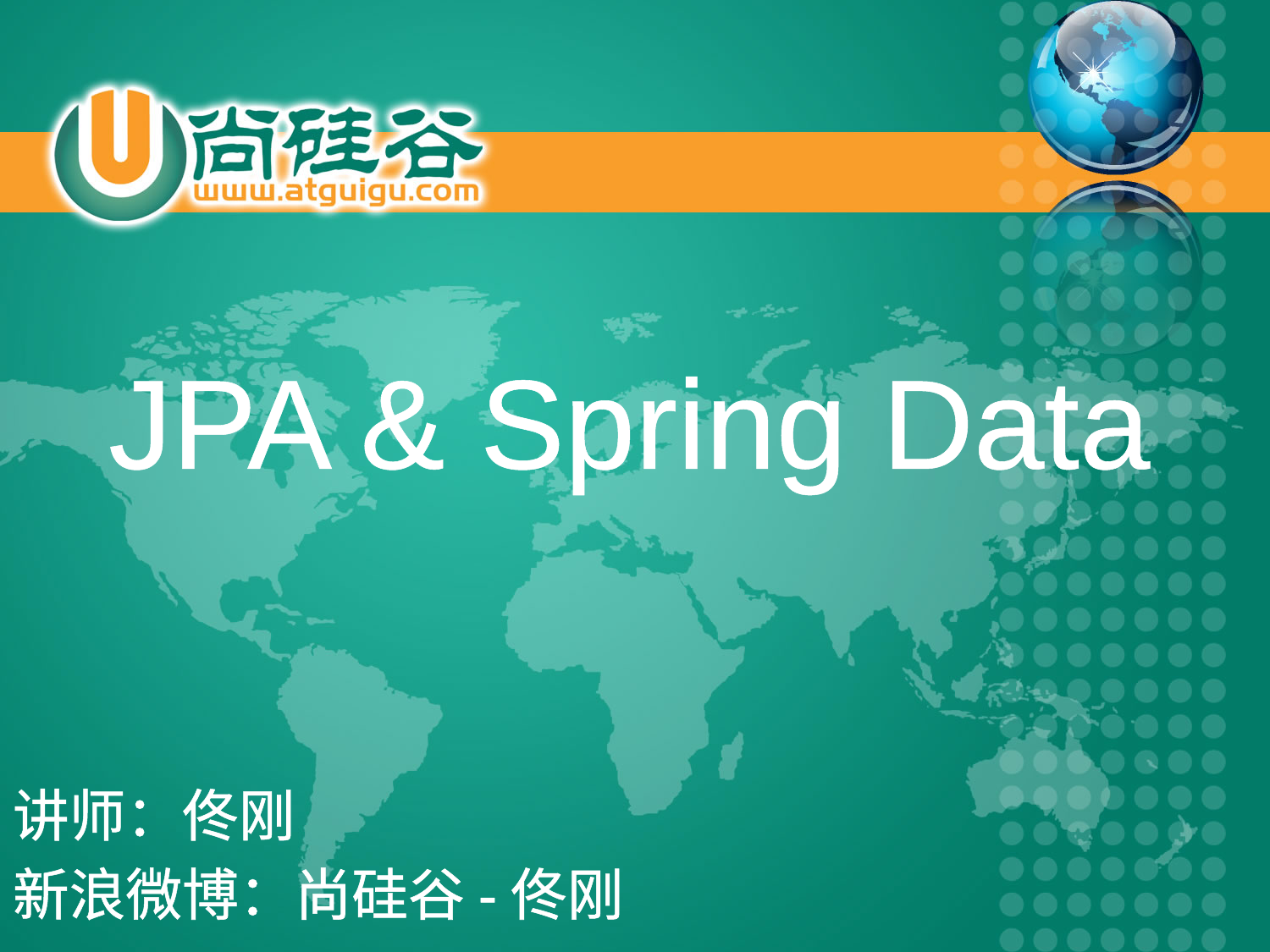

# JPA & Spring Data
讲师：佟刚
新浪微博：尚硅谷-佟刚